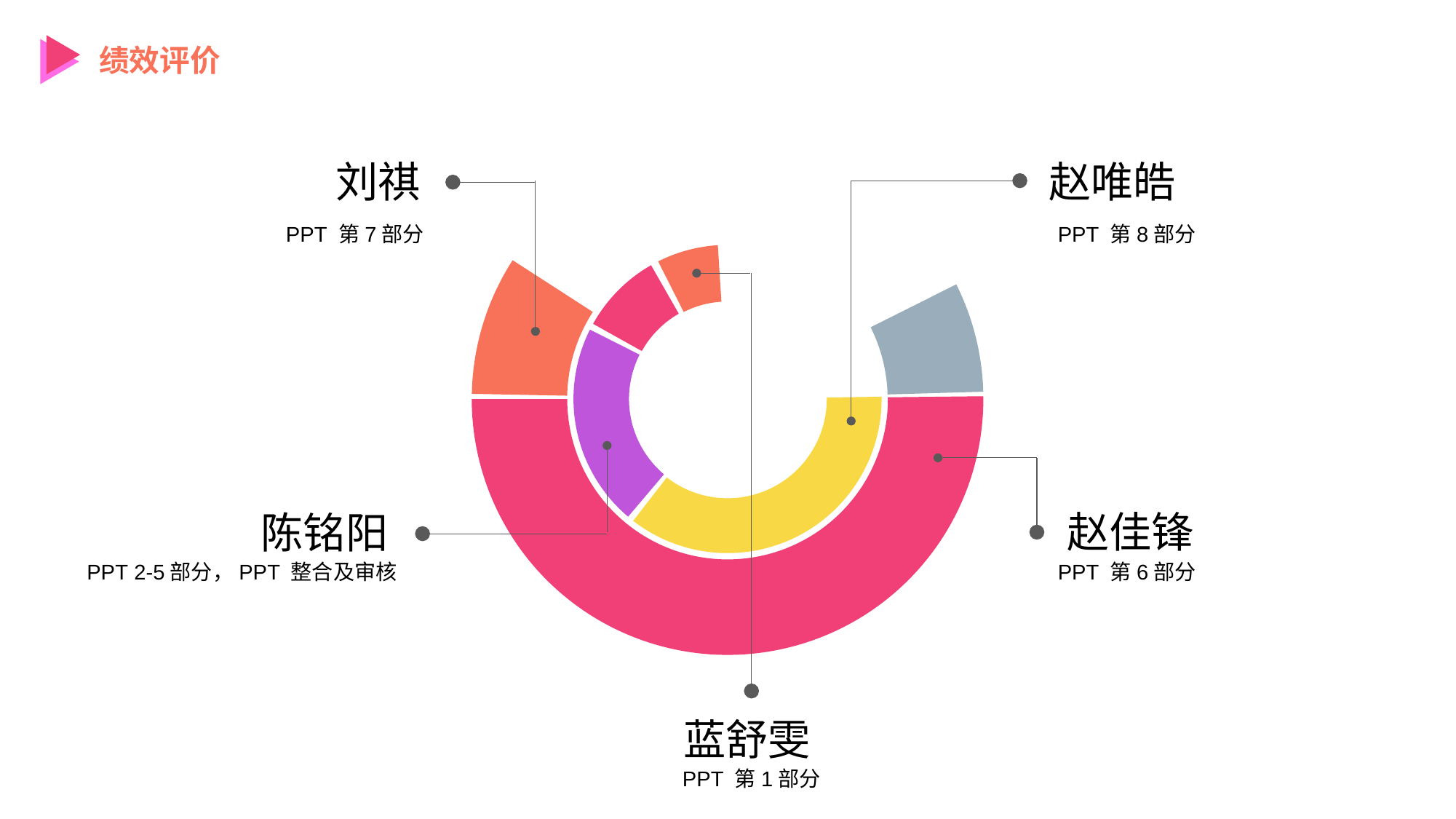

绩效评价

刘祺
赵唯皓
PPT 第7部分
PPT 第8部分

赵佳锋
陈铭阳
PPT 2-5部分，PPT 整合及审核
PPT 第6部分
蓝舒雯
PPT 第1部分